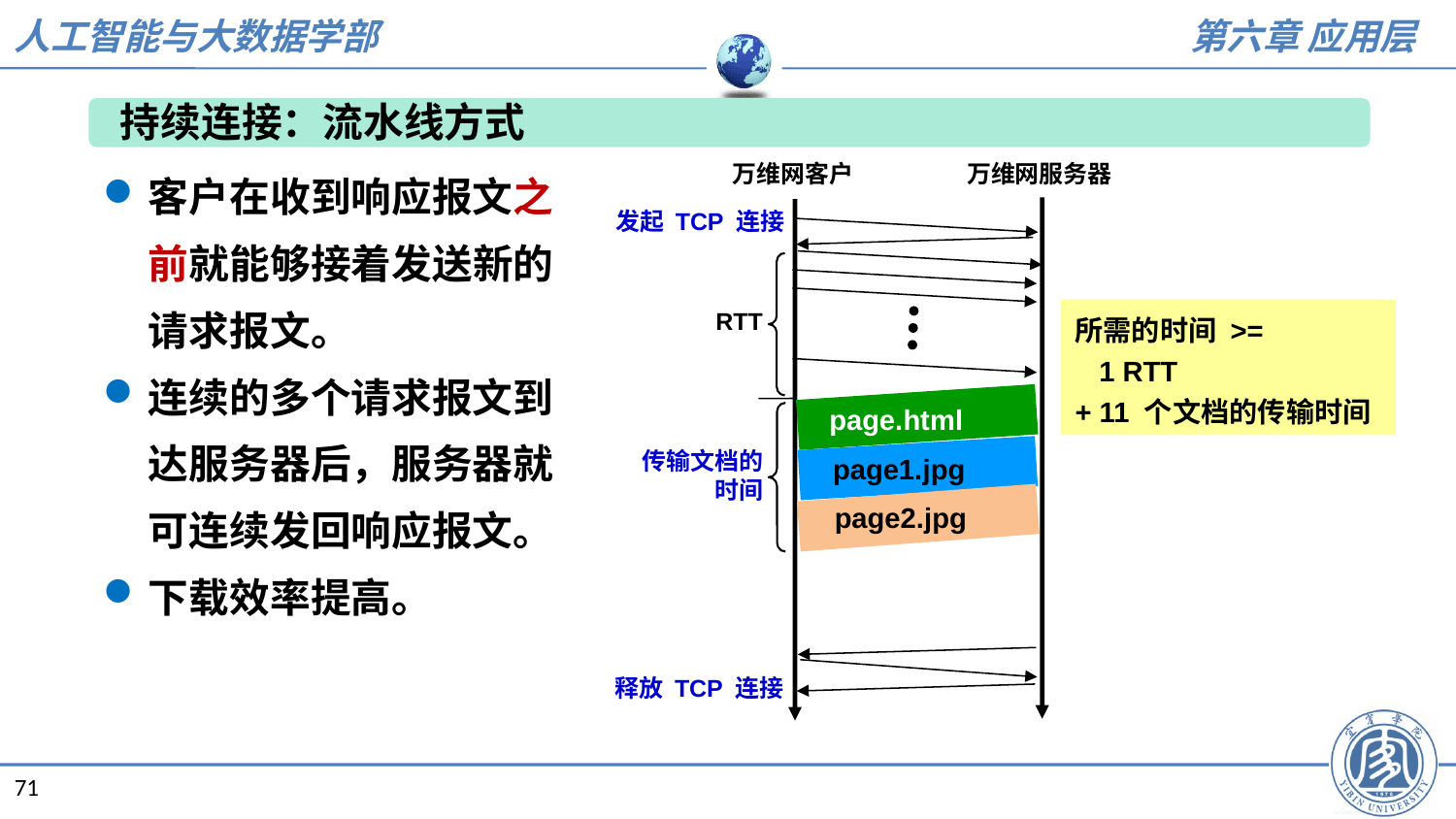

持续连接：流水线方式

客户在收到响应报文之前就能够接着发送新的请求报文。
连续的多个请求报文到达服务器后，服务器就可连续发回响应报文。
下载效率提高。
万维网客户
万维网服务器

发起 TCP 连接

RTT

所需的时间 >=
   1 RTT
+ 11 个文档的传输时间

page.html

传输文档的时间

page1.jpg

page2.jpg

释放 TCP 连接
71